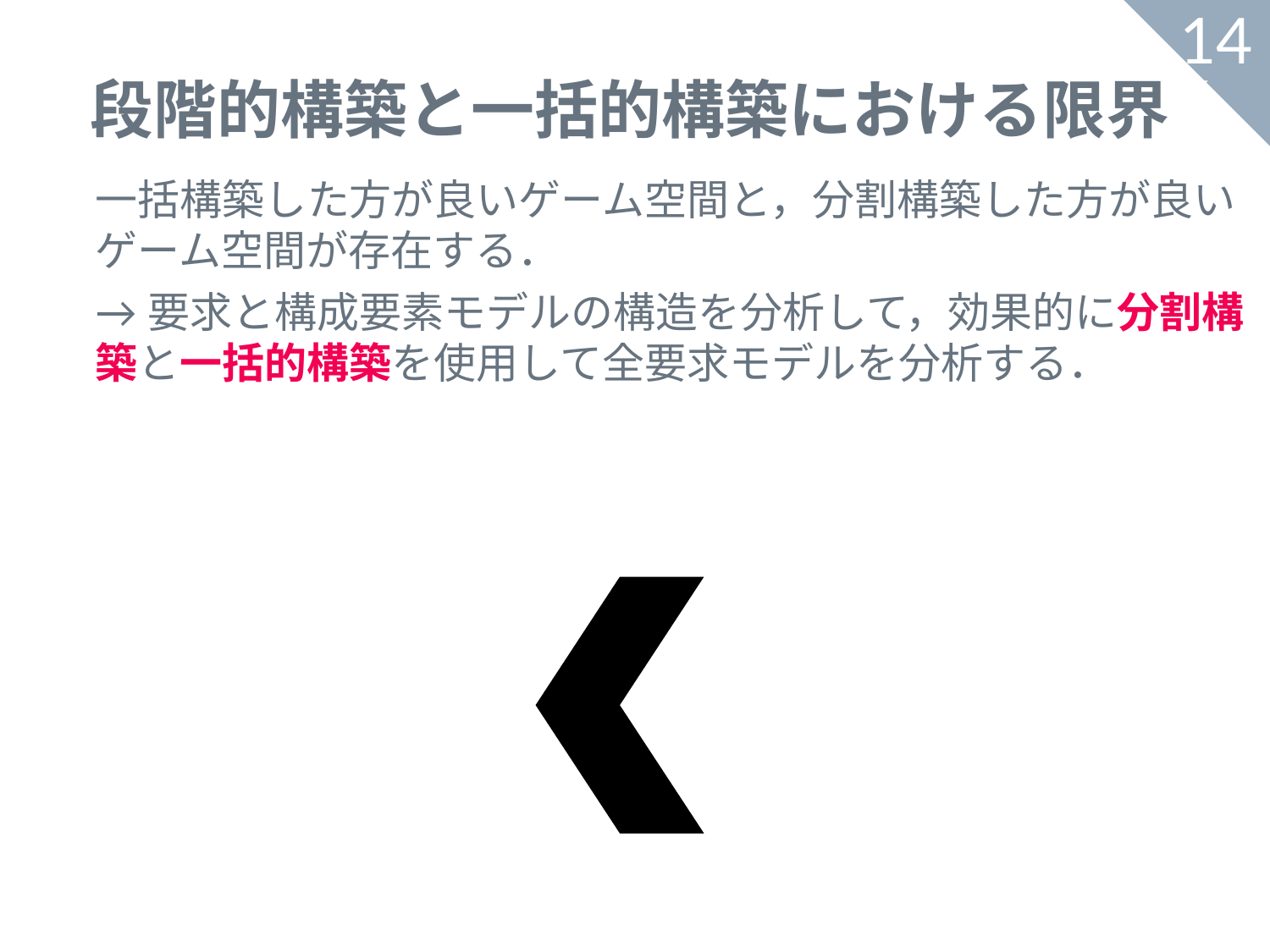

# 段階的構築と一括的構築における限界
146

一括構築した方が良いゲーム空間と，分割構築した方が良いゲーム空間が存在する．
→要求と構成要素モデルの構造を分析して，効果的に分割構築と一括的構築を使用して全要求モデルを分析する．